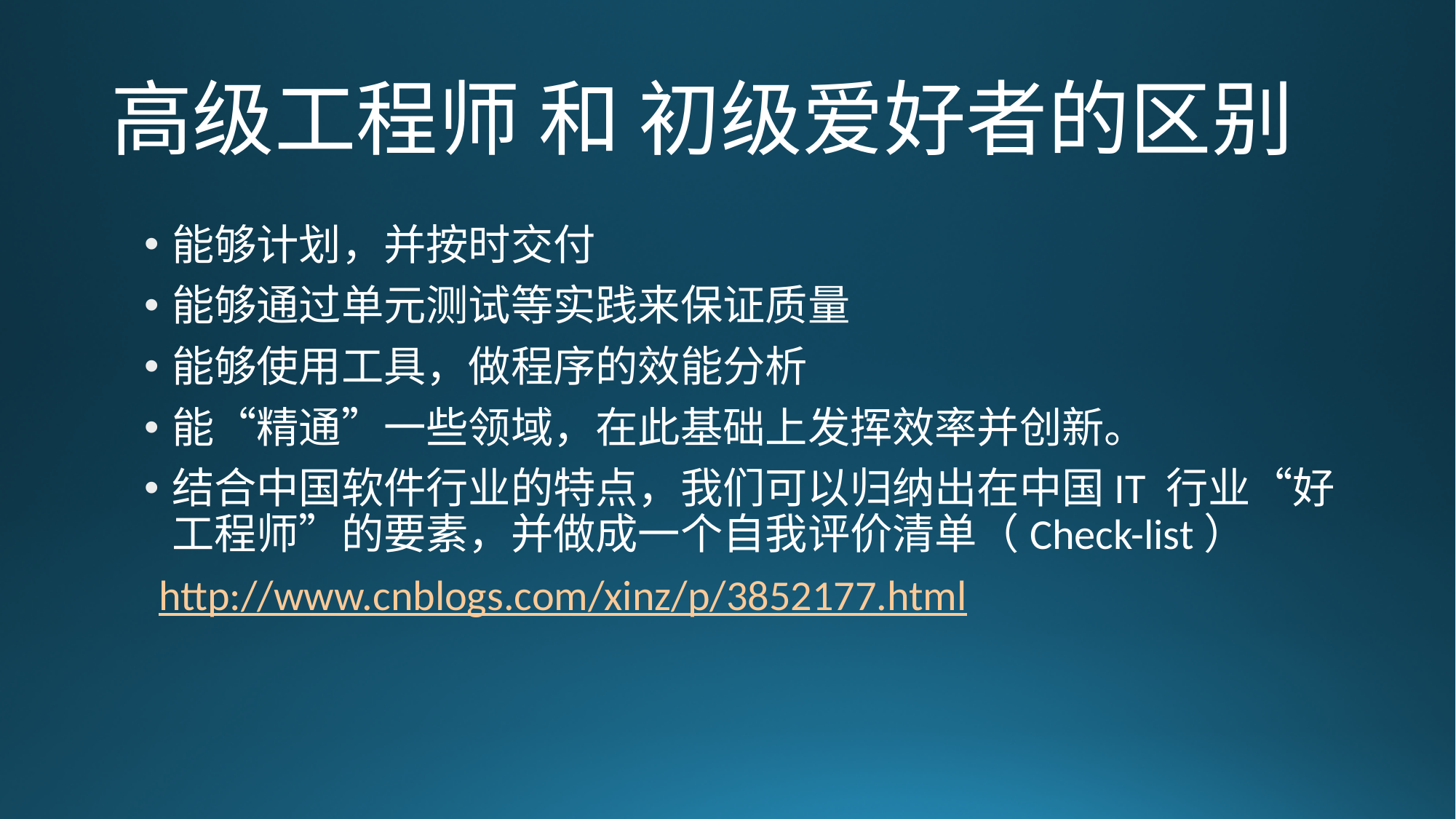

# 高级工程师 和 初级爱好者的区别
能够计划，并按时交付
能够通过单元测试等实践来保证质量
能够使用工具，做程序的效能分析
能“精通”一些领域，在此基础上发挥效率并创新。
结合中国软件行业的特点，我们可以归纳出在中国IT 行业“好工程师”的要素，并做成一个自我评价清单（Check-list）
http://www.cnblogs.com/xinz/p/3852177.html